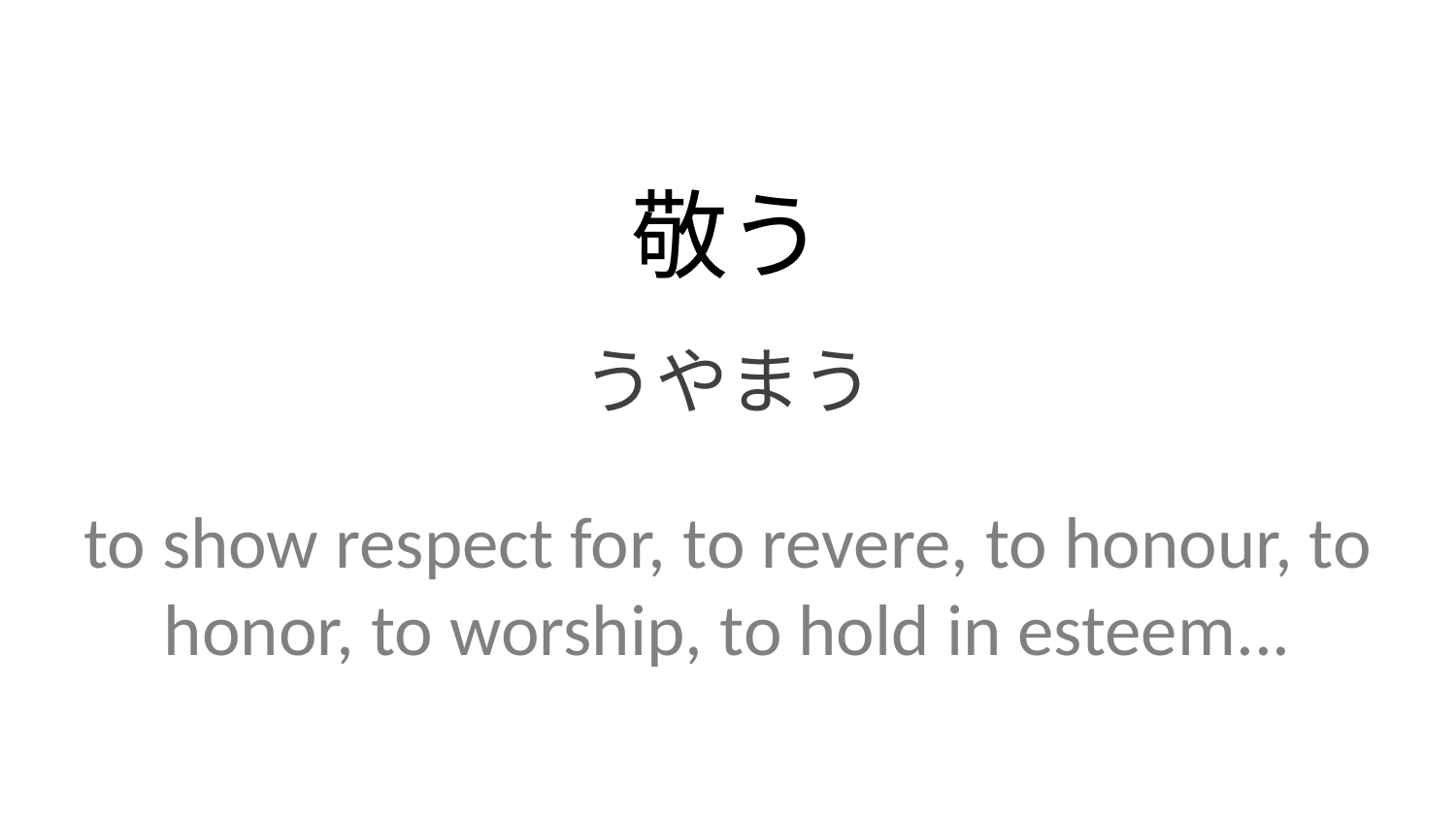

敬う

うやまう
to show respect for, to revere, to honour, to honor, to worship, to hold in esteem...